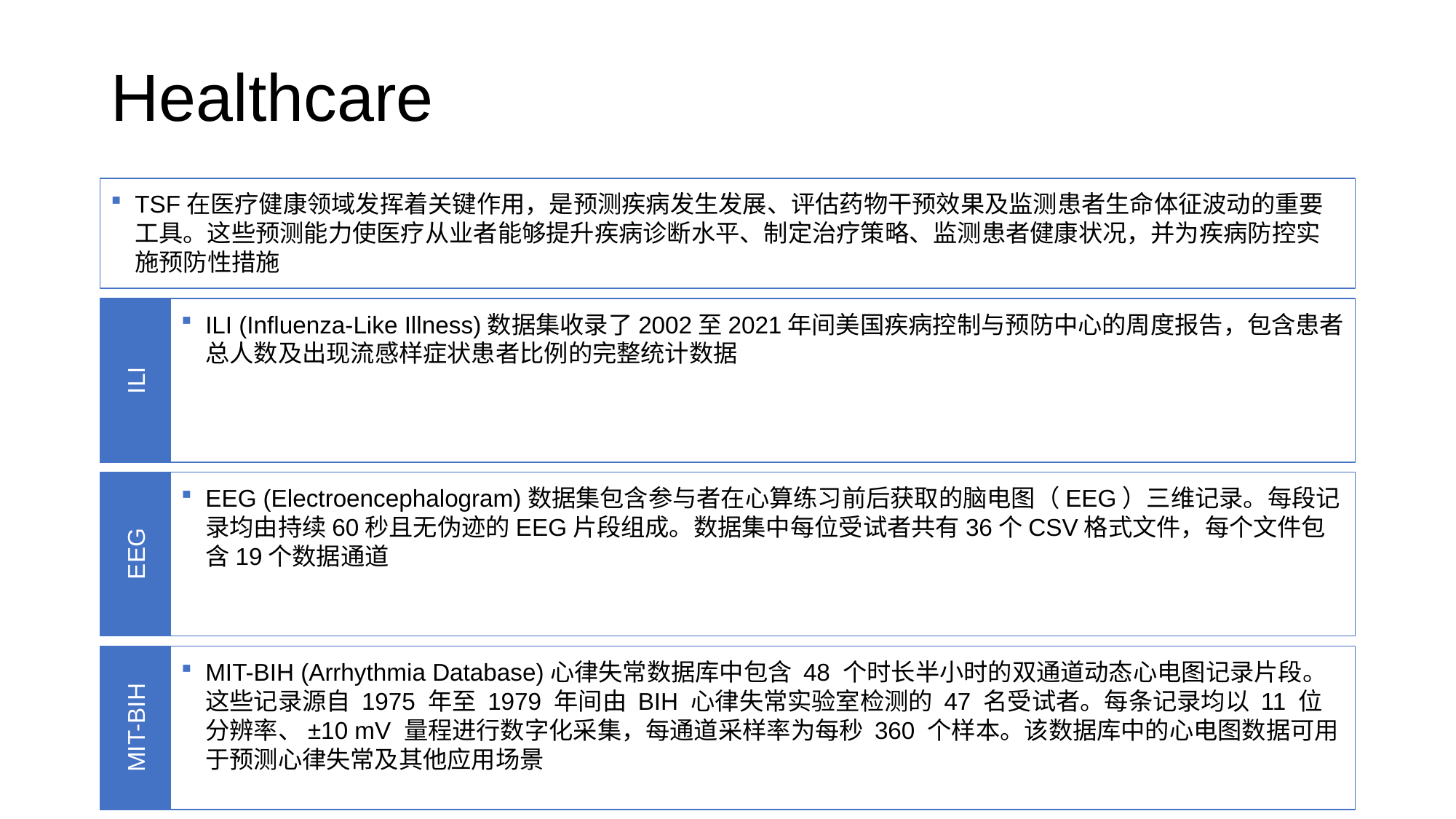

# Healthcare
TSF在医疗健康领域发挥着关键作用，是预测疾病发生发展、评估药物干预效果及监测患者生命体征波动的重要工具。这些预测能力使医疗从业者能够提升疾病诊断水平、制定治疗策略、监测患者健康状况，并为疾病防控实施预防性措施
ILI (Influenza-Like Illness)数据集收录了2002至2021年间美国疾病控制与预防中心的周度报告，包含患者总人数及出现流感样症状患者比例的完整统计数据

ILI
EEG (Electroencephalogram)数据集包含参与者在心算练习前后获取的脑电图（EEG）三维记录。每段记录均由持续60秒且无伪迹的EEG片段组成。数据集中每位受试者共有36个CSV格式文件，每个文件包含19个数据通道

EEG
MIT-BIH (Arrhythmia Database)心律失常数据库​​中包含 ​​48 个时长半小时的双通道动态心电图记录​​片段。这些记录源自 ​​1975 年至 1979 年间​​由 ​​BIH 心律失常实验室检测的 47 名受试者​​。​​每条记录均以 11 位分辨率、±10 mV 量程进行数字化采集​​，​​每通道采样率为每秒 360 个样本​​。该数据库中的​​心电图数据可用于预测心律失常及其他应用场景
MIT-BIH